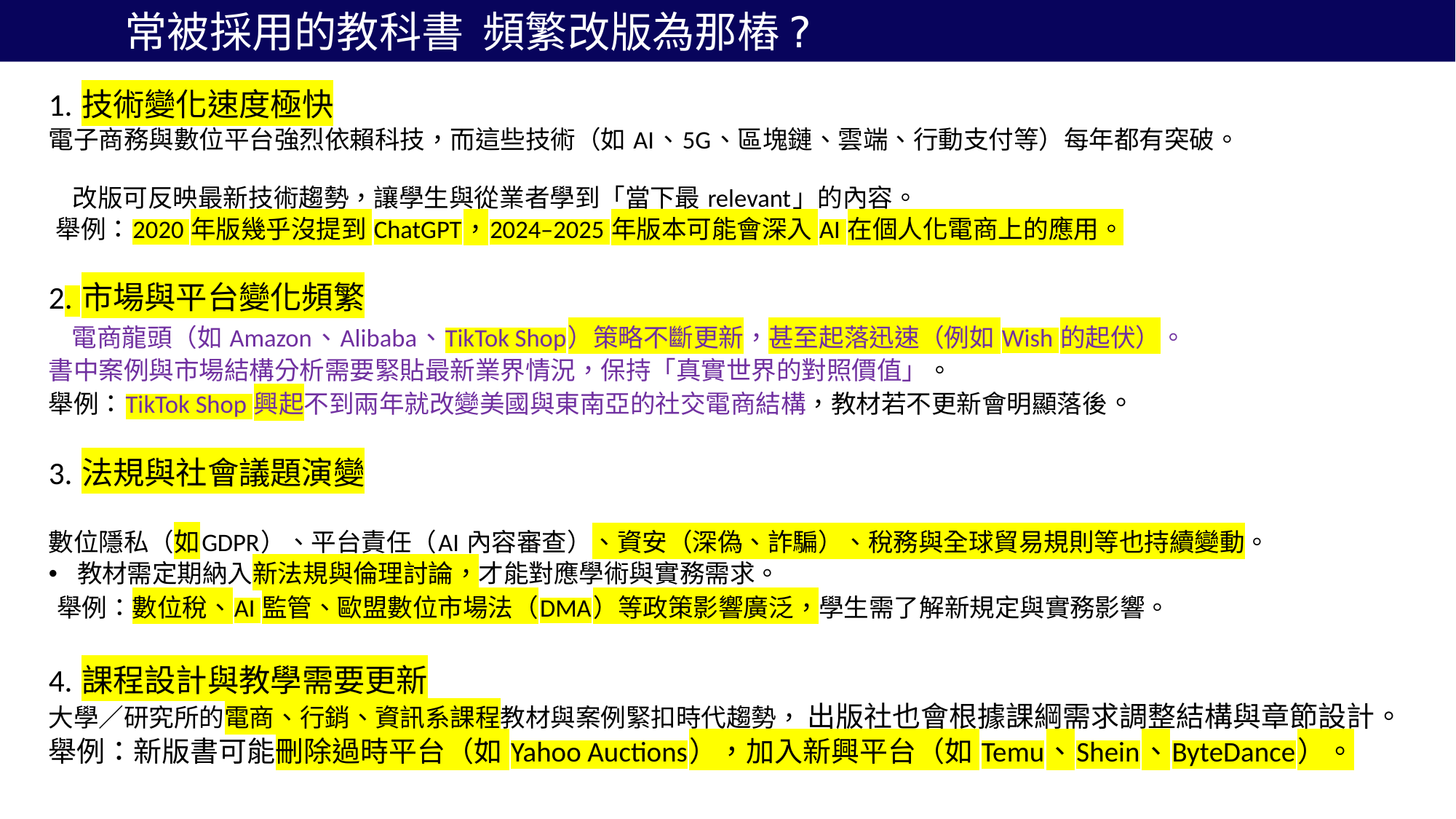

常被採用的教科書  頻繁改版為那樁?
1. 技術變化速度極快
電子商務與數位平台強烈依賴科技，而這些技術（如 AI、5G、區塊鏈、雲端、行動支付等）每年都有突破。
    改版可反映最新技術趨勢，讓學生與從業者學到「當下最 relevant」的內容。
 舉例：2020 年版幾乎沒提到 ChatGPT，2024–2025 年版本可能會深入 AI 在個人化電商上的應用。
2. 市場與平台變化頻繁
   電商龍頭（如 Amazon、Alibaba、TikTok Shop）策略不斷更新，甚至起落迅速（例如 Wish 的起伏）。
書中案例與市場結構分析需要緊貼最新業界情況，保持「真實世界的對照價值」。
舉例：TikTok Shop 興起不到兩年就改變美國與東南亞的社交電商結構，教材若不更新會明顯落後。
3. 法規與社會議題演變
數位隱私（如GDPR）、平台責任（AI 內容審查）、資安（深偽、詐騙）、稅務與全球貿易規則等也持續變動。
教材需定期納入新法規與倫理討論，才能對應學術與實務需求。
 舉例：數位稅、AI 監管、歐盟數位市場法（DMA）等政策影響廣泛，學生需了解新規定與實務影響。

4. 課程設計與教學需要更新
大學／研究所的電商、行銷、資訊系課程教材與案例緊扣時代趨勢， 出版社也會根據課綱需求調整結構與章節設計。
舉例：新版書可能刪除過時平台（如 Yahoo Auctions），加入新興平台（如 Temu、Shein、ByteDance）。